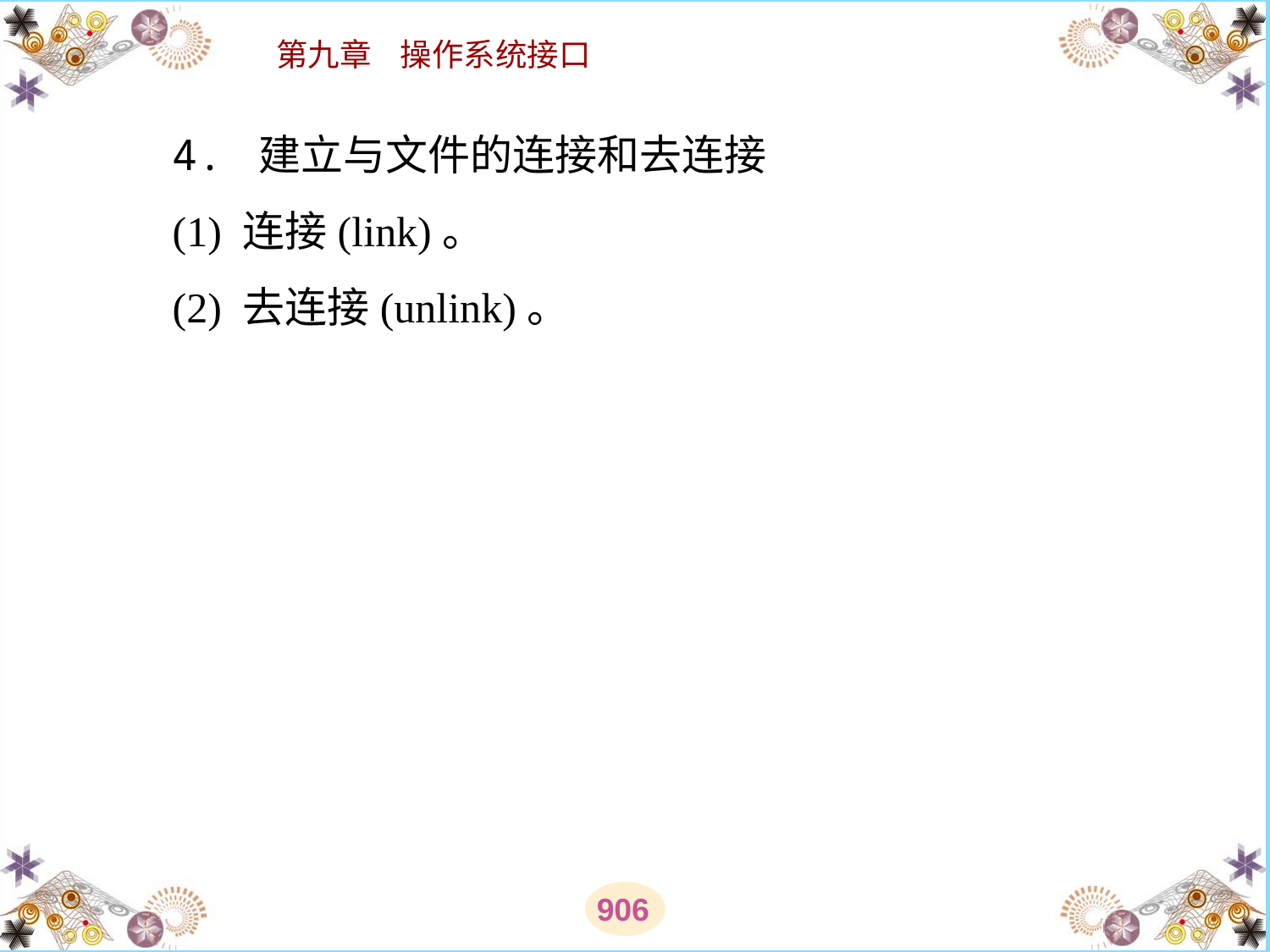

# 4. 建立与文件的连接和去连接 　　(1) 连接(link)。 　　(2) 去连接(unlink)。